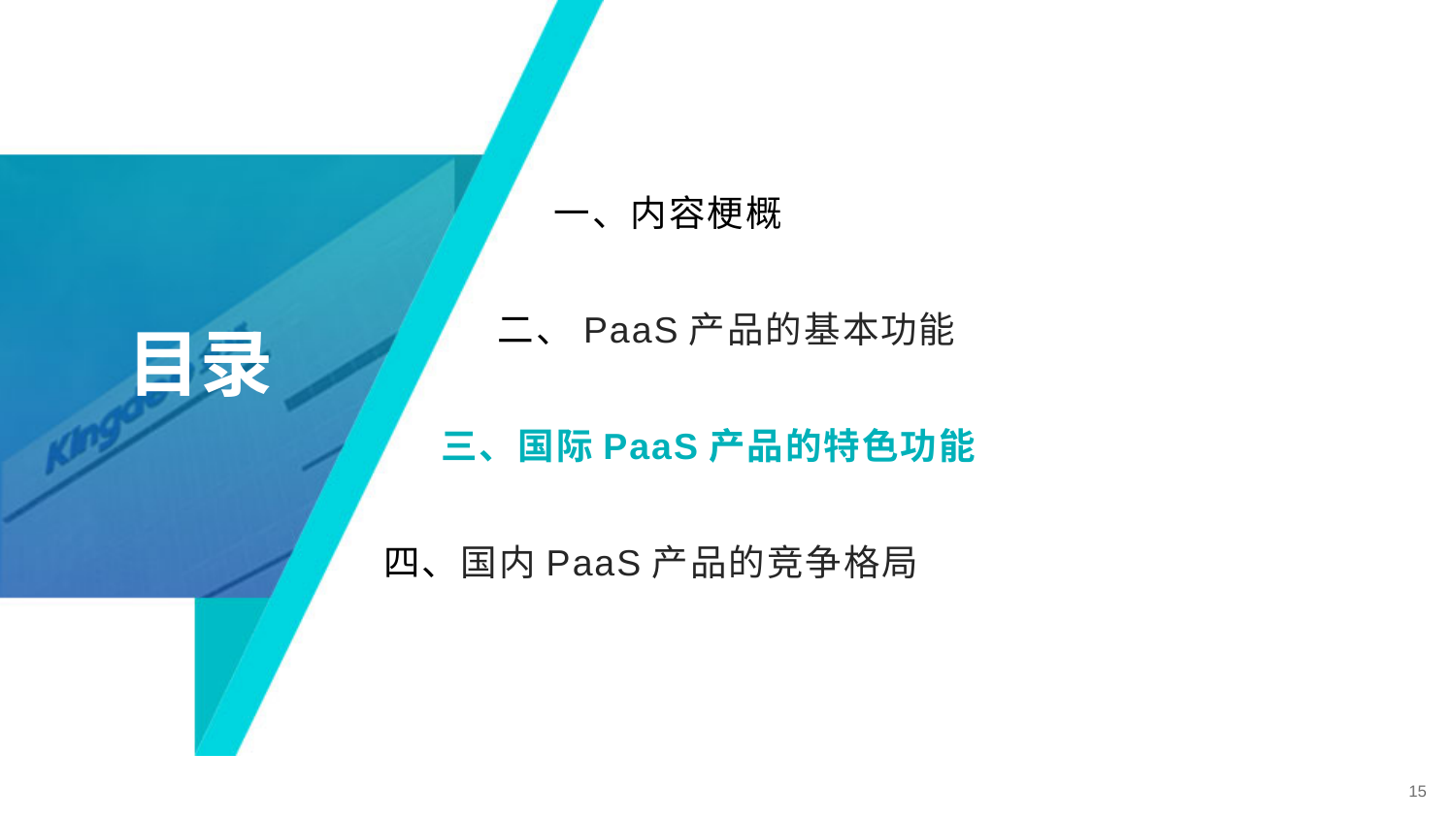

一、内容梗概
二、PaaS产品的基本功能
三、国际PaaS产品的特色功能
四、国内PaaS产品的竞争格局